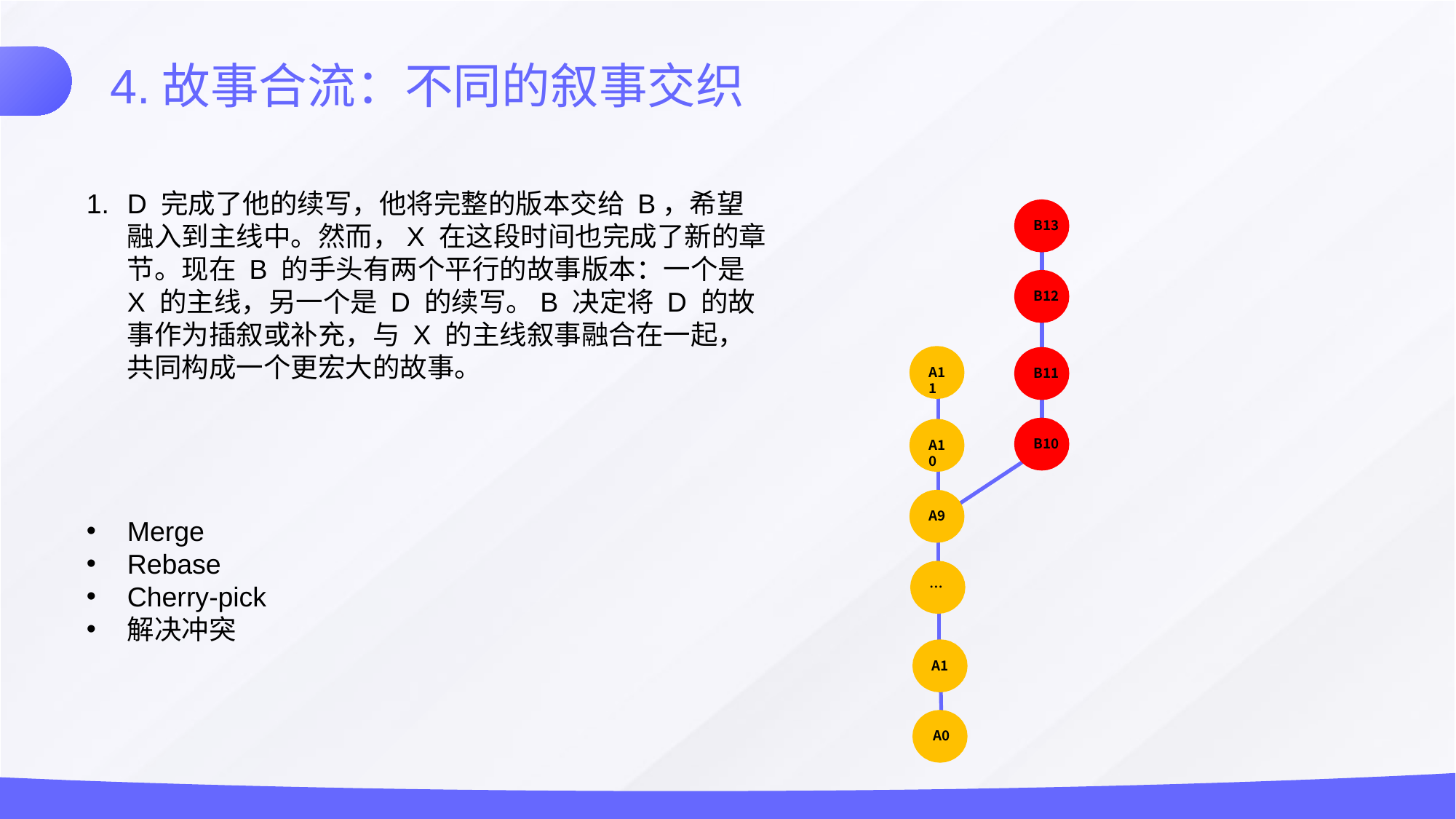

4.故事合流：不同的叙事交织
D 完成了他的续写，他将完整的版本交给 B，希望融入到主线中。然而，X 在这段时间也完成了新的章节。现在 B 的手头有两个平行的故事版本：一个是 X 的主线，另一个是 D 的续写。B 决定将 D 的故事作为插叙或补充，与 X 的主线叙事融合在一起，共同构成一个更宏大的故事。

Merge
Rebase
Cherry-pick
解决冲突

B13

B12

A11
B11

B10
A10

A9

…

A1

A0